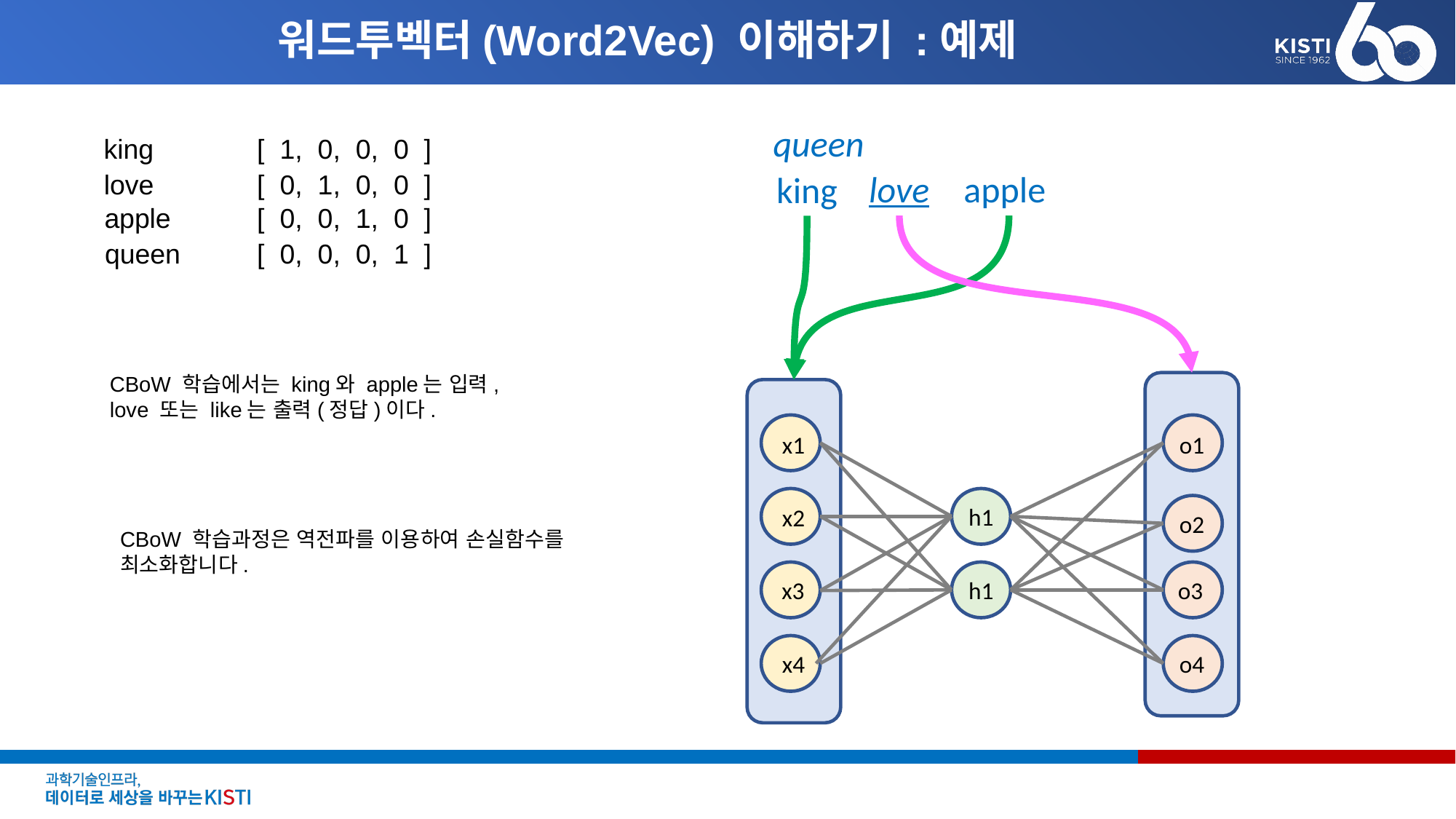

# 워드투벡터(Word2Vec) 이해하기 :예제
 queen
apple
 love
king

x1
x2
x3
x4

h1

h1

o1

o2

o3

o4
king
[  1,  0,  0,  0  ]
love
[  0,  1,  0,  0  ]
apple
[  0,  0,  1,  0  ]
queen
[  0,  0,  0,  1  ]
CBoW 학습에서는 king와 apple는 입력,
love 또는 like는 출력(정답)이다.
CBoW 학습과정은 역전파를 이용하여 손실함수를 최소화합니다.